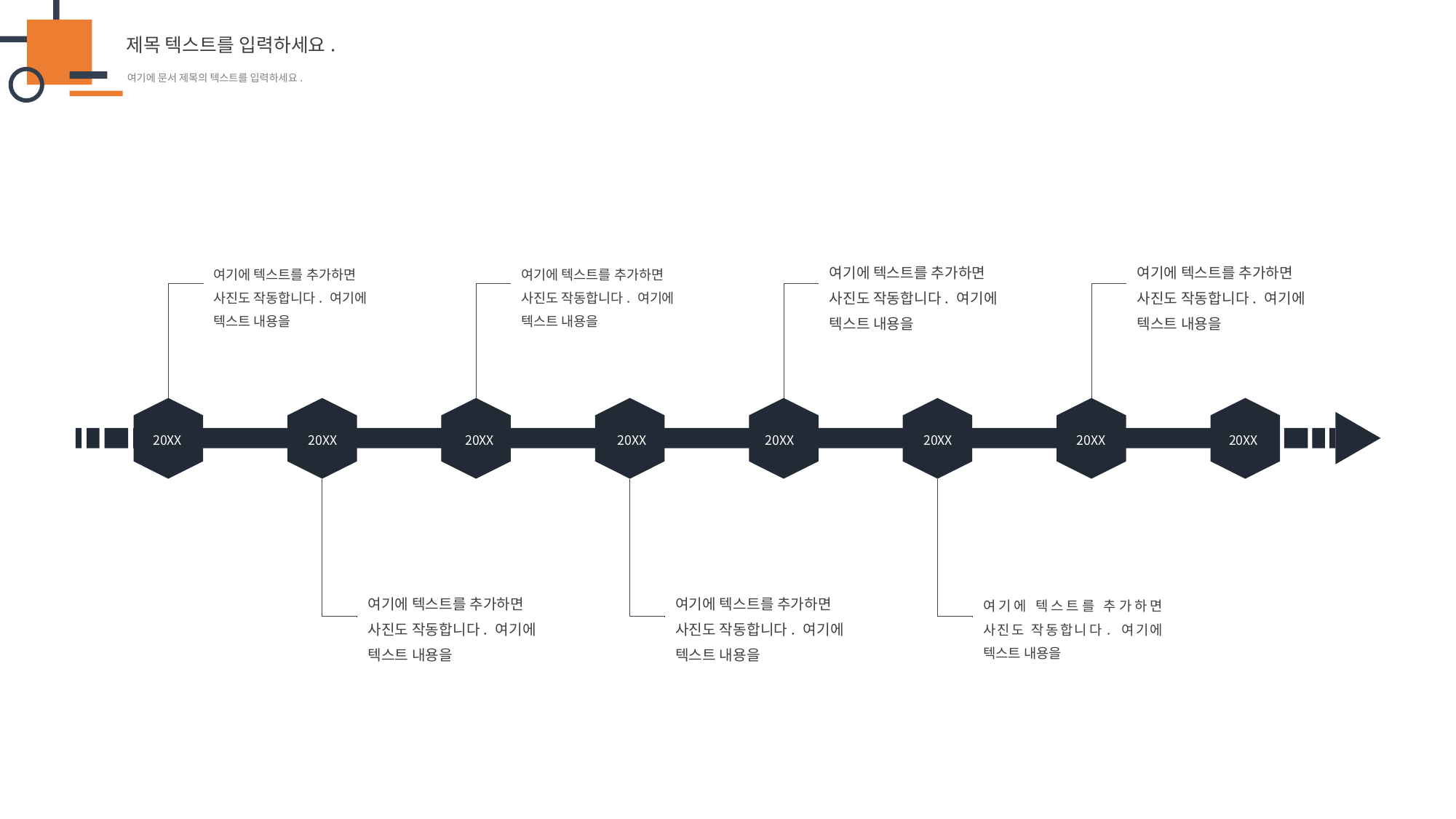

여기에 텍스트를 추가하면 사진도 작동합니다. 여기에 텍스트 내용을
여기에 텍스트를 추가하면 사진도 작동합니다. 여기에 텍스트 내용을
여기에 텍스트를 추가하면 사진도 작동합니다. 여기에 텍스트 내용을
여기에 텍스트를 추가하면 사진도 작동합니다. 여기에 텍스트 내용을

20XX
20XX
20XX
20XX
20XX
20XX
20XX
20XX

여기에 텍스트를 추가하면 사진도 작동합니다. 여기에 텍스트 내용을
여기에 텍스트를 추가하면 사진도 작동합니다. 여기에 텍스트 내용을
여기에 텍스트를 추가하면 사진도 작동합니다. 여기에 텍스트 내용을